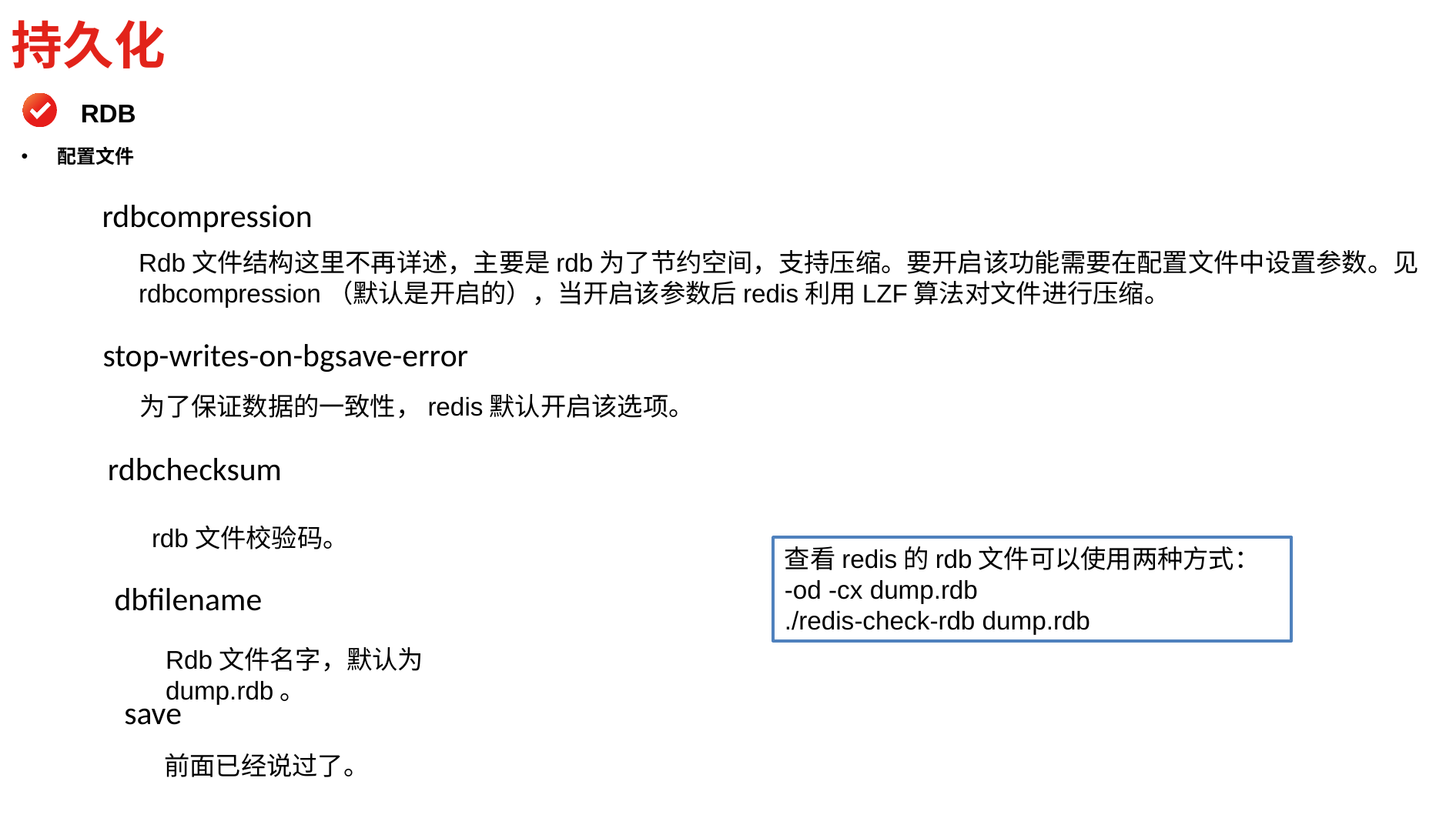

持久化
RDB

配置文件
rdbcompression
Rdb文件结构这里不再详述，主要是rdb为了节约空间，支持压缩。要开启该功能需要在配置文件中设置参数。见rdbcompression（默认是开启的），当开启该参数后redis利用LZF算法对文件进行压缩。
stop-writes-on-bgsave-error
为了保证数据的一致性，redis默认开启该选项。
rdbchecksum
rdb文件校验码。
查看redis的rdb文件可以使用两种方式：
-od -cx dump.rdb
./redis-check-rdb dump.rdb
dbfilename
Rdb文件名字，默认为dump.rdb。
save
前面已经说过了。